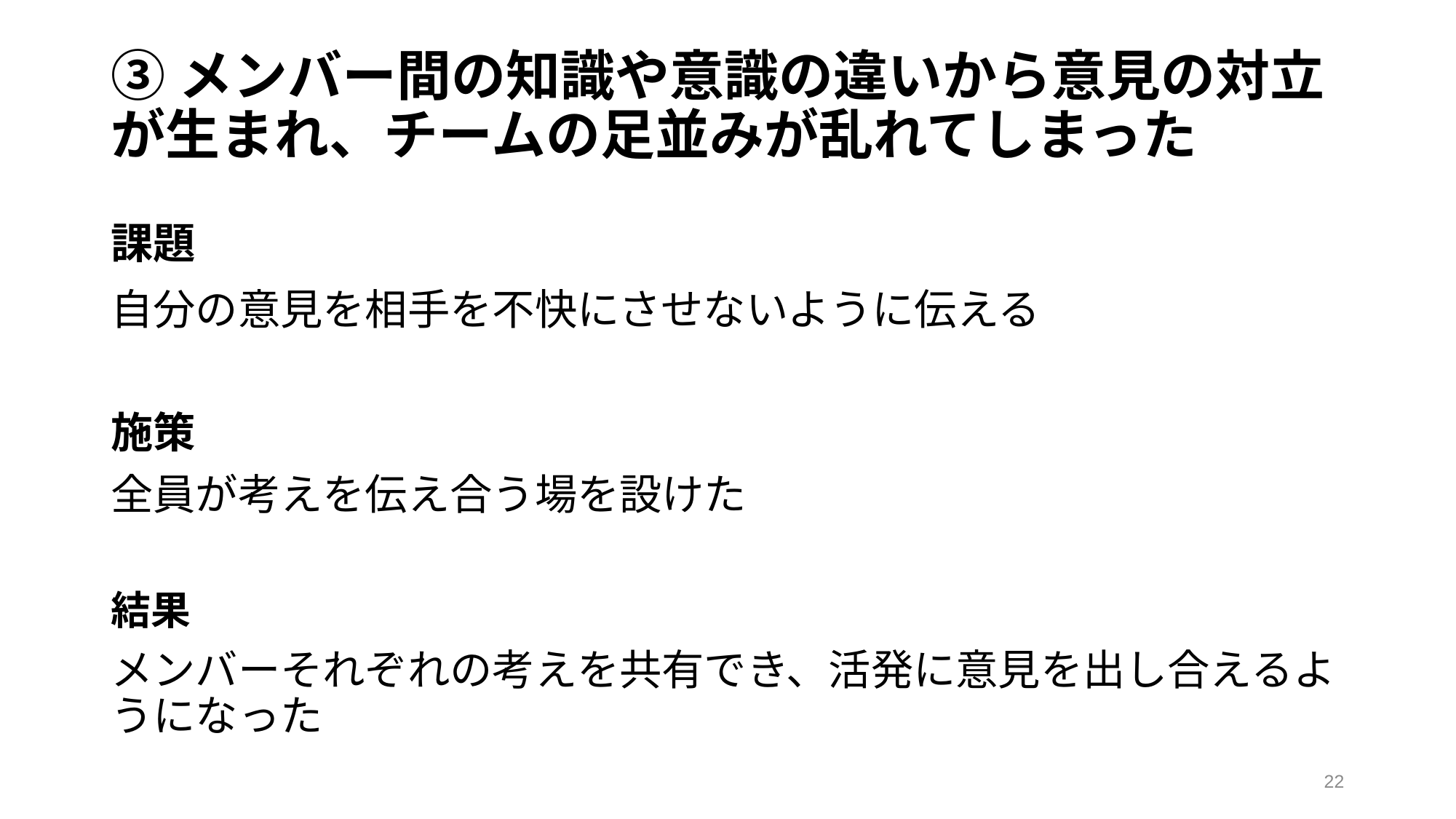

③メンバー間の知識や意識の違いから意見の対立が生まれ、チームの足並みが乱れてしまった
課題
自分の意見を相手を不快にさせないように伝える
施策
全員が考えを伝え合う場を設けた
結果
メンバーそれぞれの考えを共有でき、活発に意見を出し合えるようになった
22